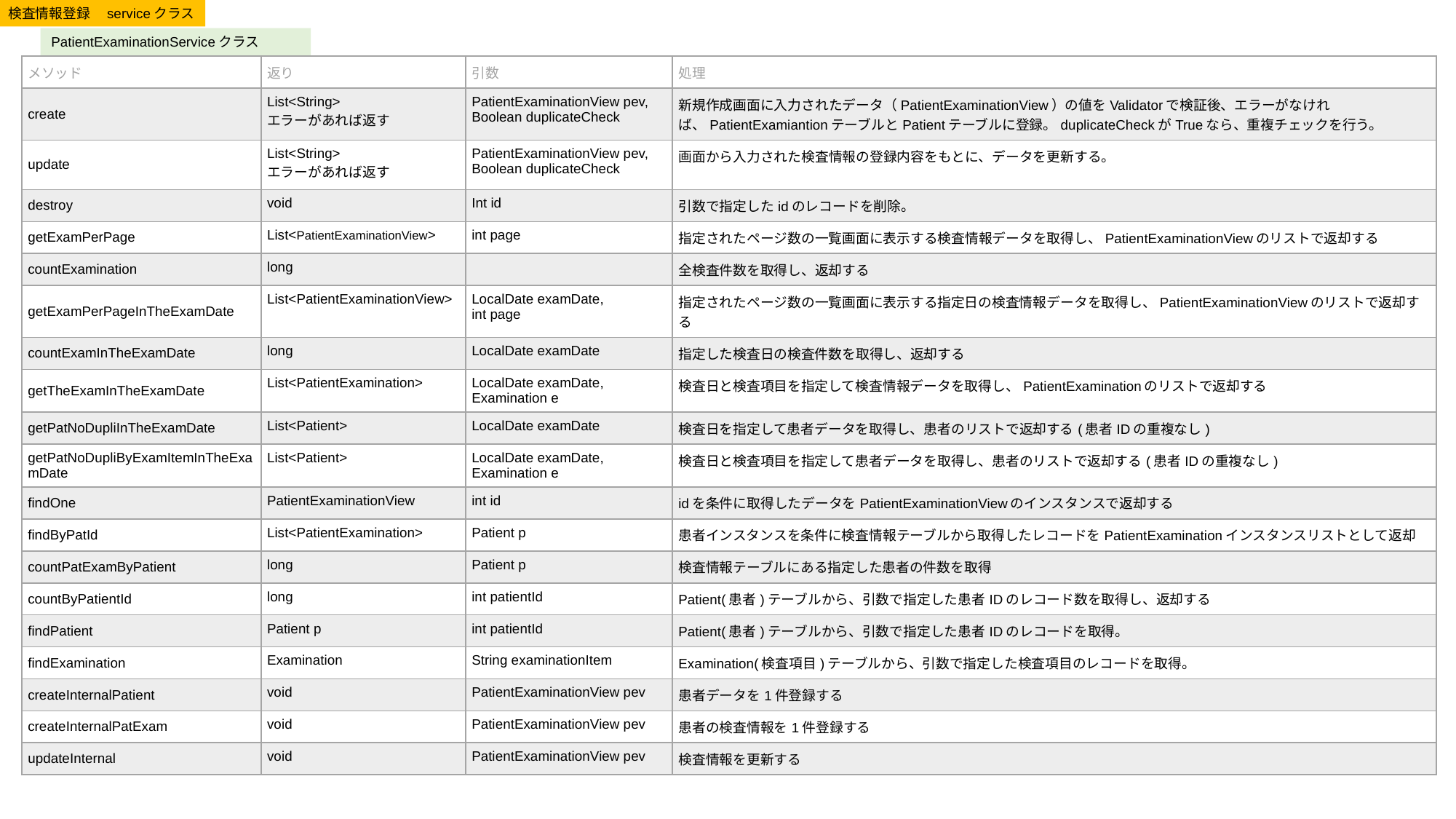

検査情報登録　serviceクラス
PatientExaminationServiceクラス
| メソッド | 返り | 引数 | 処理 |
| --- | --- | --- | --- |
| create | List<String> エラーがあれば返す | PatientExaminationView pev, Boolean duplicateCheck | 新規作成画面に入力されたデータ（PatientExaminationView）の値をValidatorで検証後、エラーがなければ、PatientExamiantionテーブルとPatientテーブルに登録。duplicateCheckがTrueなら、重複チェックを行う。 |
| update | List<String> エラーがあれば返す | PatientExaminationView pev, Boolean duplicateCheck | 画面から入力された検査情報の登録内容をもとに、データを更新する。 |
| destroy | void | Int id | 引数で指定したidのレコードを削除。 |
| getExamPerPage | List<PatientExaminationView> | int page | 指定されたページ数の一覧画面に表示する検査情報データを取得し、PatientExaminationViewのリストで返却する |
| countExamination | long |  | 全検査件数を取得し、返却する |
| getExamPerPageInTheExamDate | List<PatientExaminationView> | LocalDate examDate, int page | 指定されたページ数の一覧画面に表示する指定日の検査情報データを取得し、PatientExaminationViewのリストで返却する |
| countExamInTheExamDate | long | LocalDate examDate | 指定した検査日の検査件数を取得し、返却する |
| getTheExamInTheExamDate | List<PatientExamination> | LocalDate examDate, Examination e | 検査日と検査項目を指定して検査情報データを取得し、PatientExaminationのリストで返却する |
| getPatNoDupliInTheExamDate | List<Patient> | LocalDate examDate | 検査日を指定して患者データを取得し、患者のリストで返却する(患者IDの重複なし) |
| getPatNoDupliByExamItemInTheExamDate | List<Patient> | LocalDate examDate, Examination e | 検査日と検査項目を指定して患者データを取得し、患者のリストで返却する(患者IDの重複なし) |
| findOne | PatientExaminationView | int id | idを条件に取得したデータをPatientExaminationViewのインスタンスで返却する |
| findByPatId | List<PatientExamination> | Patient p | 患者インスタンスを条件に検査情報テーブルから取得したレコードをPatientExaminationインスタンスリストとして返却 |
| countPatExamByPatient | long | Patient p | 検査情報テーブルにある指定した患者の件数を取得 |
| countByPatientId | long | int patientId | Patient(患者)テーブルから、引数で指定した患者IDのレコード数を取得し、返却する |
| findPatient | Patient p | int patientId | Patient(患者)テーブルから、引数で指定した患者IDのレコードを取得。 |
| findExamination | Examination | String examinationItem | Examination(検査項目)テーブルから、引数で指定した検査項目のレコードを取得。 |
| createInternalPatient | void | PatientExaminationView pev | 患者データを1件登録する |
| createInternalPatExam | void | PatientExaminationView pev | 患者の検査情報を1件登録する |
| updateInternal | void | PatientExaminationView pev | 検査情報を更新する |